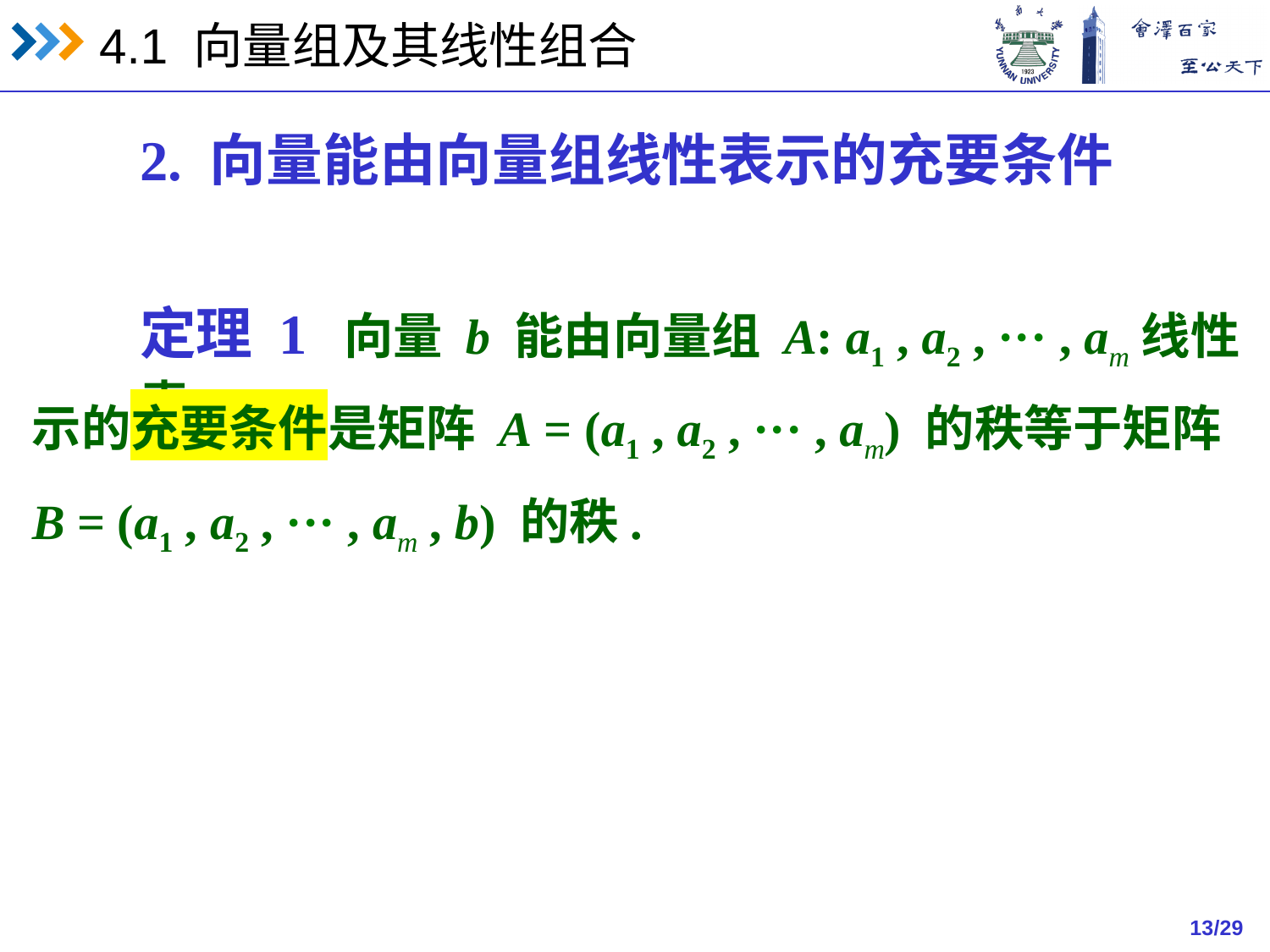

2. 向量能由向量组线性表示的充要条件
定理 1  向量 b 能由向量组 A: a1 , a2 , ··· , am线性表
示的充要条件是矩阵 A = (a1 , a2 , ··· , am) 的秩等于矩阵
B = (a1 , a2 , ··· , am , b) 的秩.